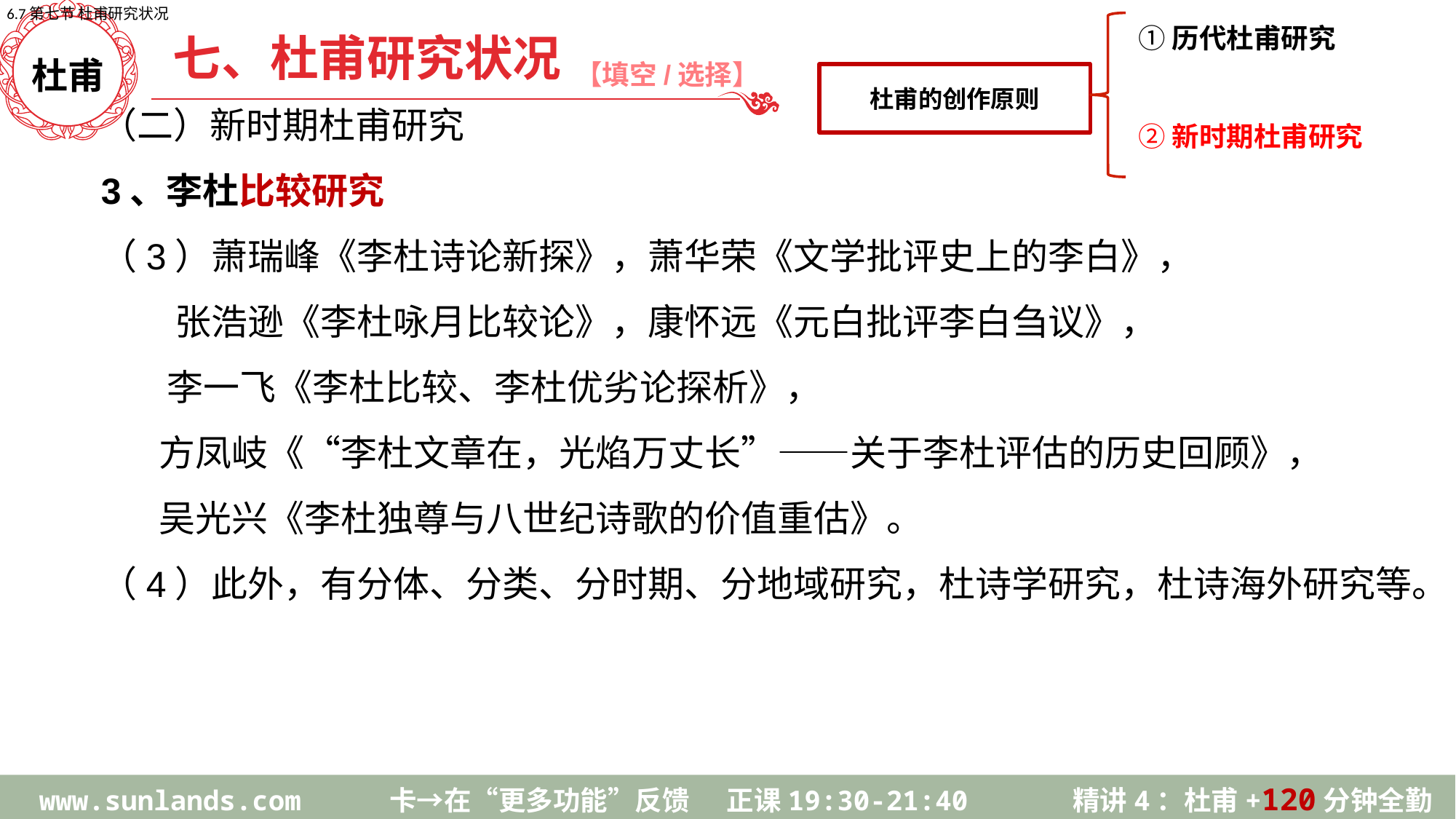

6.7第七节 杜甫研究状况

杜甫的创作原则
①历代杜甫研究

②新时期杜甫研究

七、杜甫研究状况
【填空/选择】
杜甫
（二）新时期杜甫研究
3、李杜比较研究
（3）萧瑞峰《李杜诗论新探》，萧华荣《文学批评史上的李白》，
        张浩逊《李杜咏月比较论》，康怀远《元白批评李白刍议》，
       李一飞《李杜比较、李杜优劣论探析》，
      方凤岐《“李杜文章在，光焰万丈长”——关于李杜评估的历史回顾》，
      吴光兴《李杜独尊与八世纪诗歌的价值重估》。
（4）此外，有分体、分类、分时期、分地域研究，杜诗学研究，杜诗海外研究等。